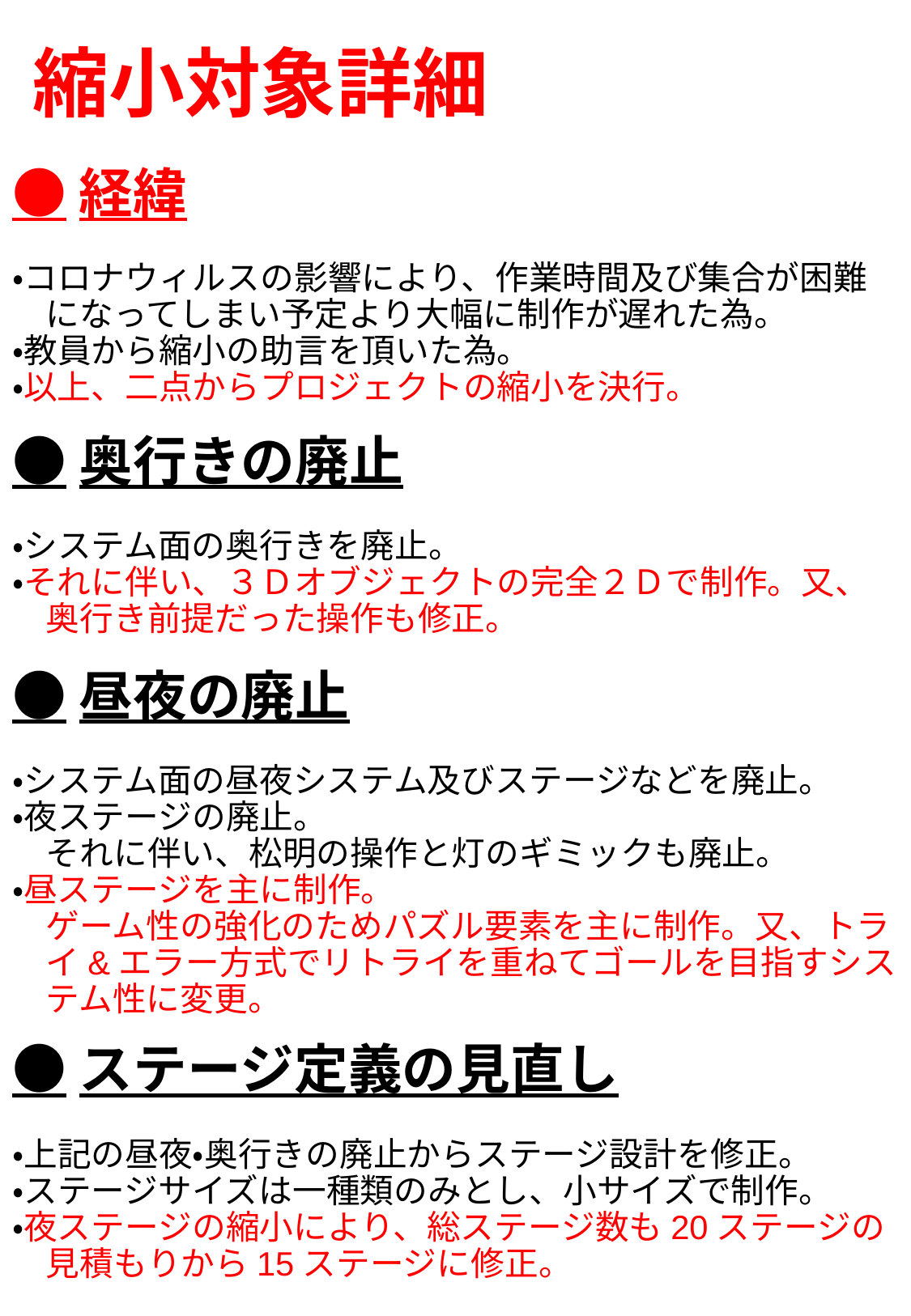

# 縮小対象詳細
●経緯

・コロナウィルスの影響により、作業時間及び集合が困難
　になってしまい予定より大幅に制作が遅れた為。
・教員から縮小の助言を頂いた為。
・以上、二点からプロジェクトの縮小を決行。
●奥行きの廃止

・システム面の奥行きを廃止。
・それに伴い、３Ｄオブジェクトの完全２Ｄで制作。又、
　奥行き前提だった操作も修正。
●昼夜の廃止

・システム面の昼夜システム及びステージなどを廃止。
・夜ステージの廃止。
　それに伴い、松明の操作と灯のギミックも廃止。
・昼ステージを主に制作。
　ゲーム性の強化のためパズル要素を主に制作。又、トラ
　イ&エラー方式でリトライを重ねてゴールを目指すシス
　テム性に変更。
●ステージ定義の見直し

・上記の昼夜・奥行きの廃止からステージ設計を修正。
・ステージサイズは一種類のみとし、小サイズで制作。
・夜ステージの縮小により、総ステージ数も20ステージの
　見積もりから15ステージに修正。